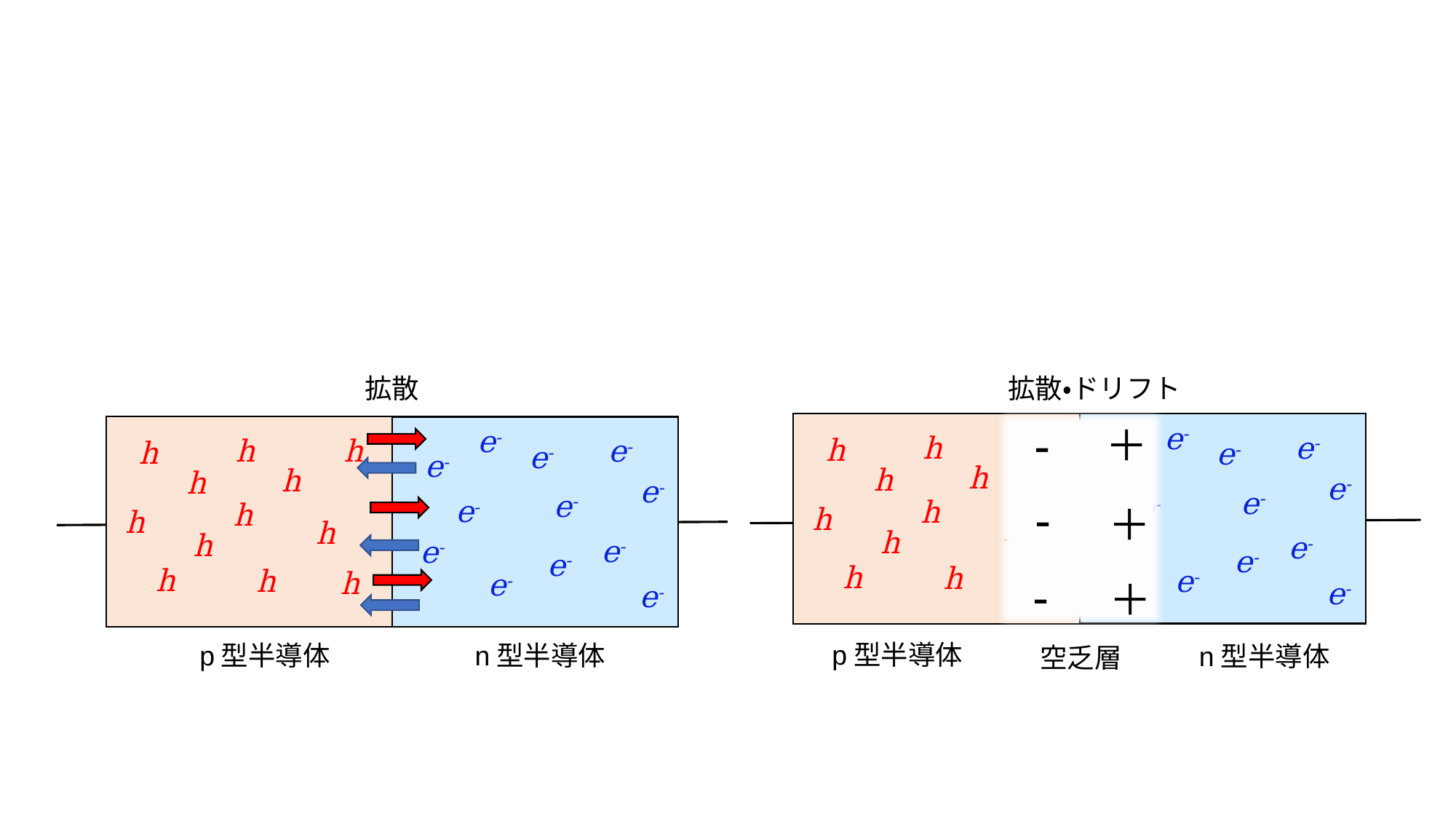

#
拡散
拡散・ドリフト

-

＋

e-
e-
e-
e-
e-
e-
e-
e-
e-
e-
e-
e-

h
h
h
h
h
h
h
h
h
h
h
h

h
h
h
h
h
h
h
h
h
h
h
h

e-
e-
e-

e-
e-

e-
-
e-
＋

e-
e-
e-

e-
-
＋
e-

p型半導体
n型半導体
p型半導体
n型半導体
空乏層